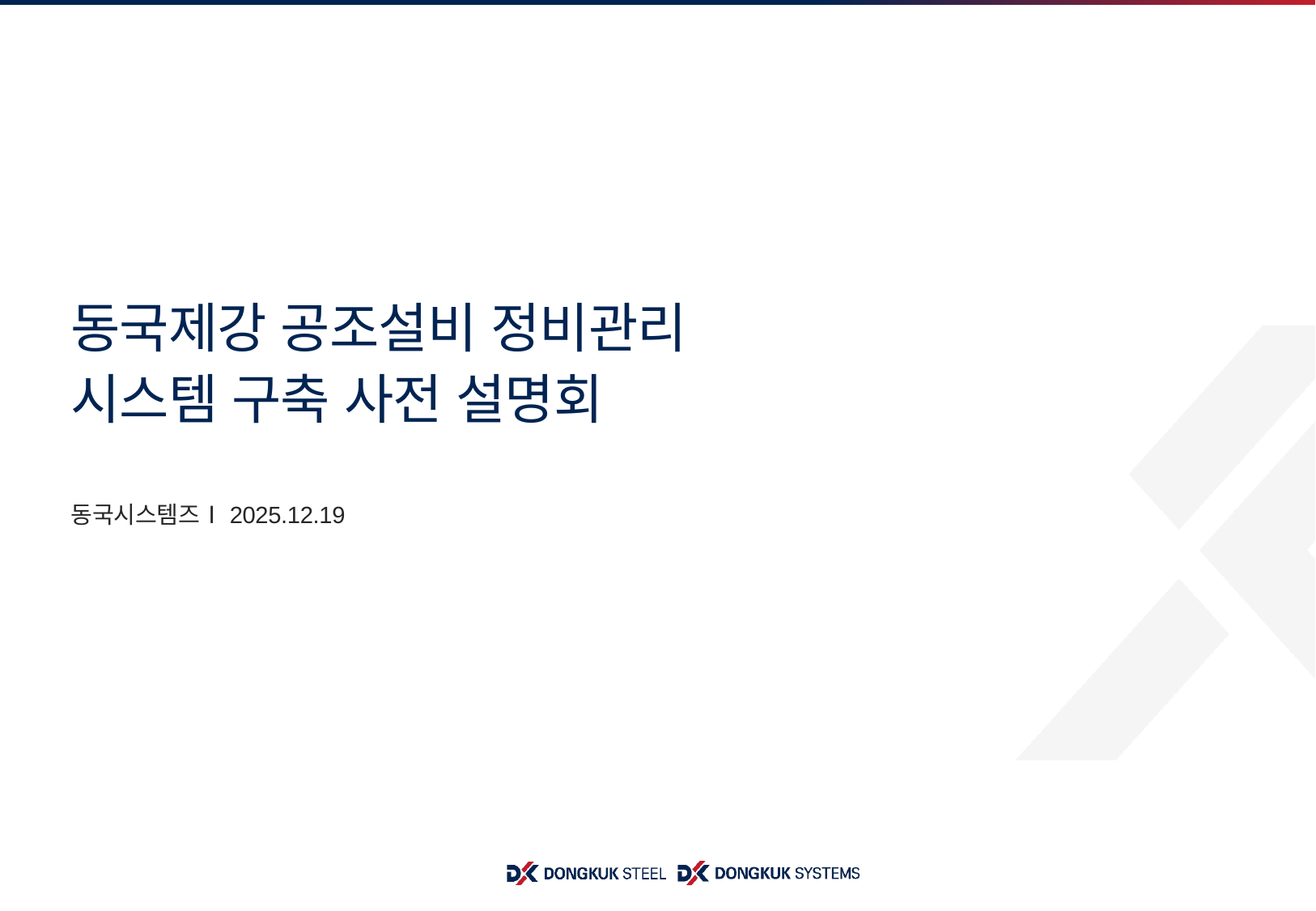

# 동국제강 공조설비 정비관리 시스템 구축 사전 설명회
동국시스템즈Ⅰ2025.12.19